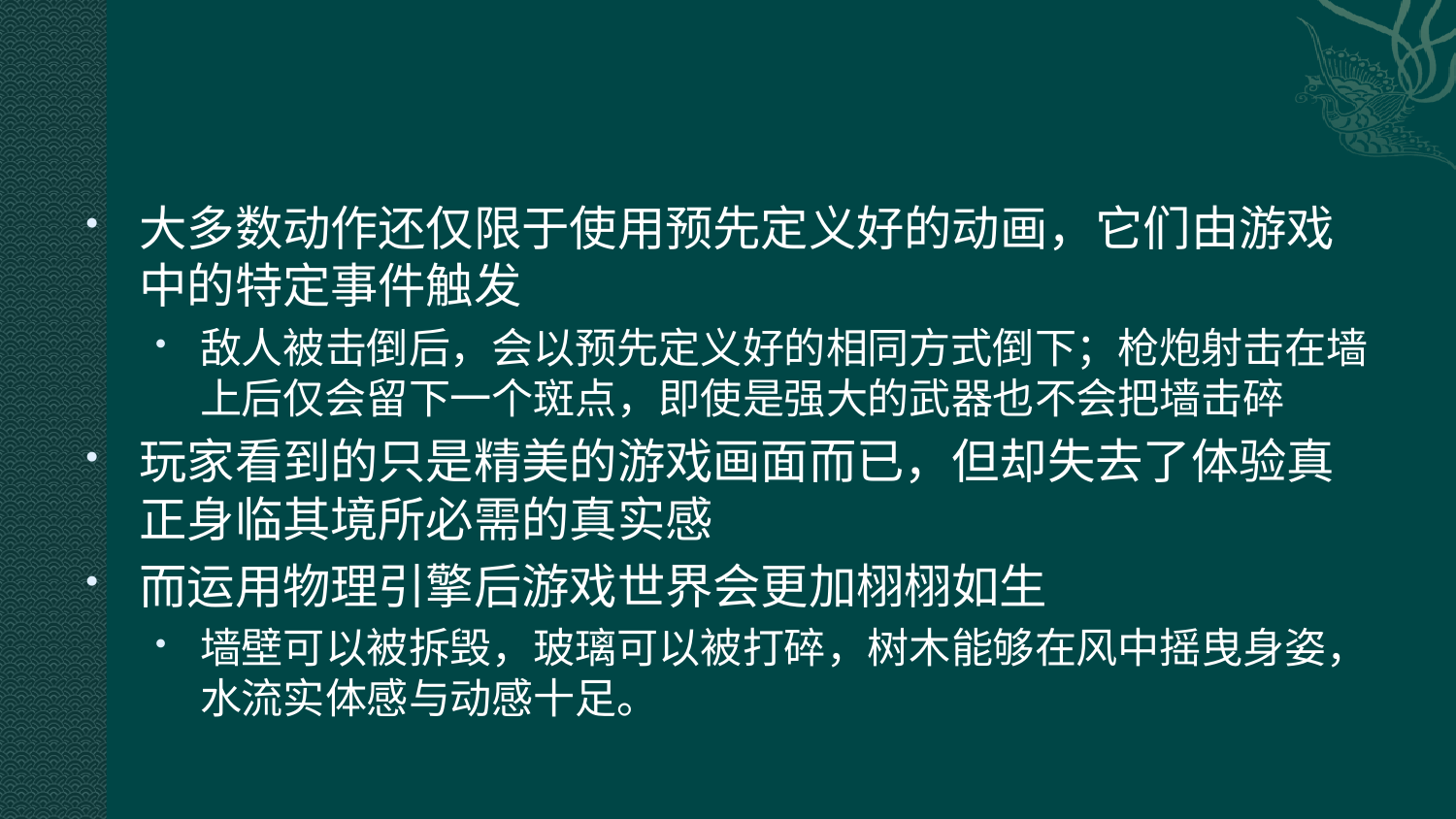

#
大多数动作还仅限于使用预先定义好的动画，它们由游戏中的特定事件触发
敌人被击倒后，会以预先定义好的相同方式倒下；枪炮射击在墙上后仅会留下一个斑点，即使是强大的武器也不会把墙击碎
玩家看到的只是精美的游戏画面而已，但却失去了体验真正身临其境所必需的真实感
而运用物理引擎后游戏世界会更加栩栩如生
墙壁可以被拆毁，玻璃可以被打碎，树木能够在风中摇曳身姿，水流实体感与动感十足。